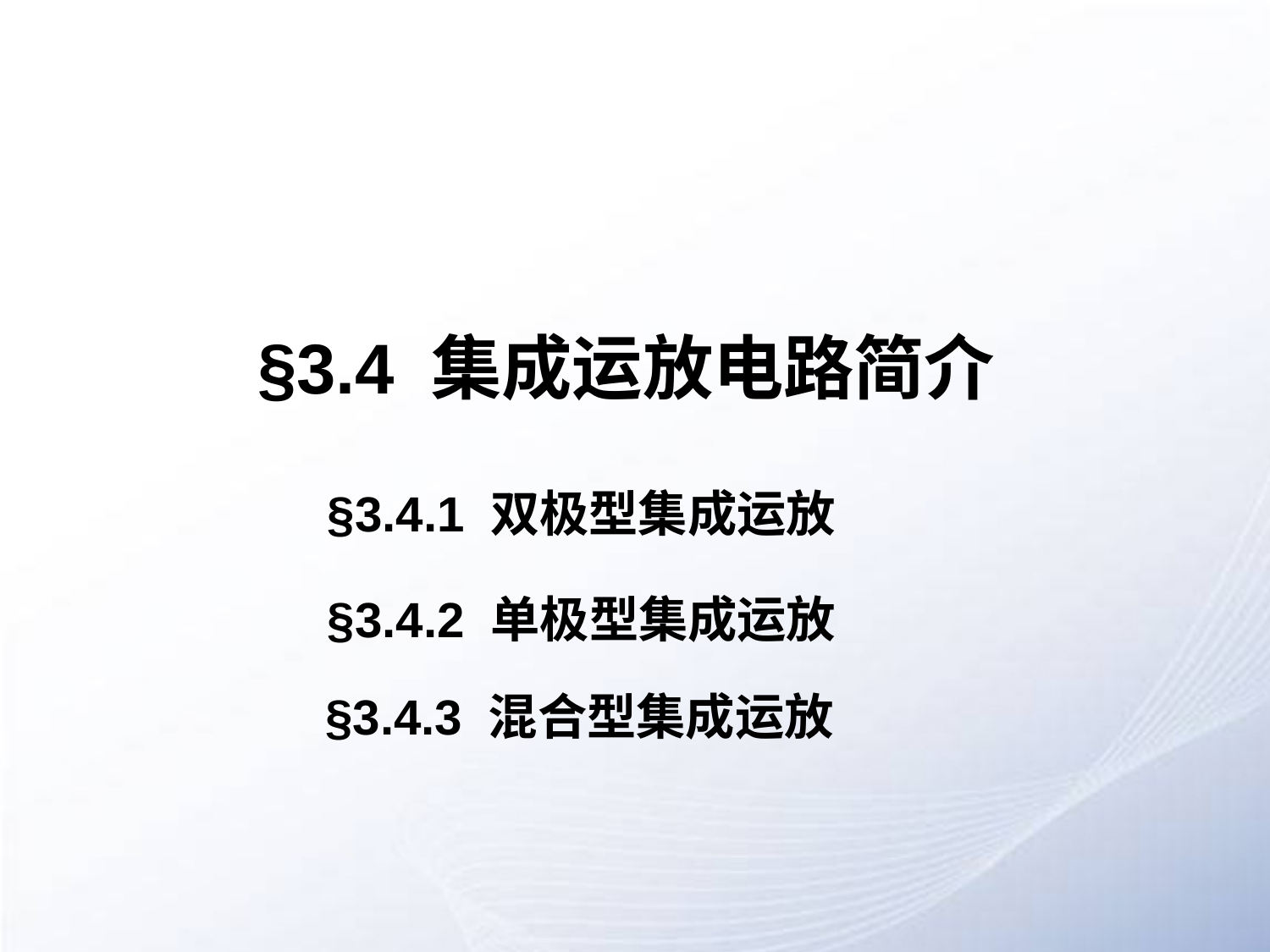

# §3.4 集成运放电路简介
§3.4.1 双极型集成运放
§3.4.2 单极型集成运放
§3.4.3 混合型集成运放